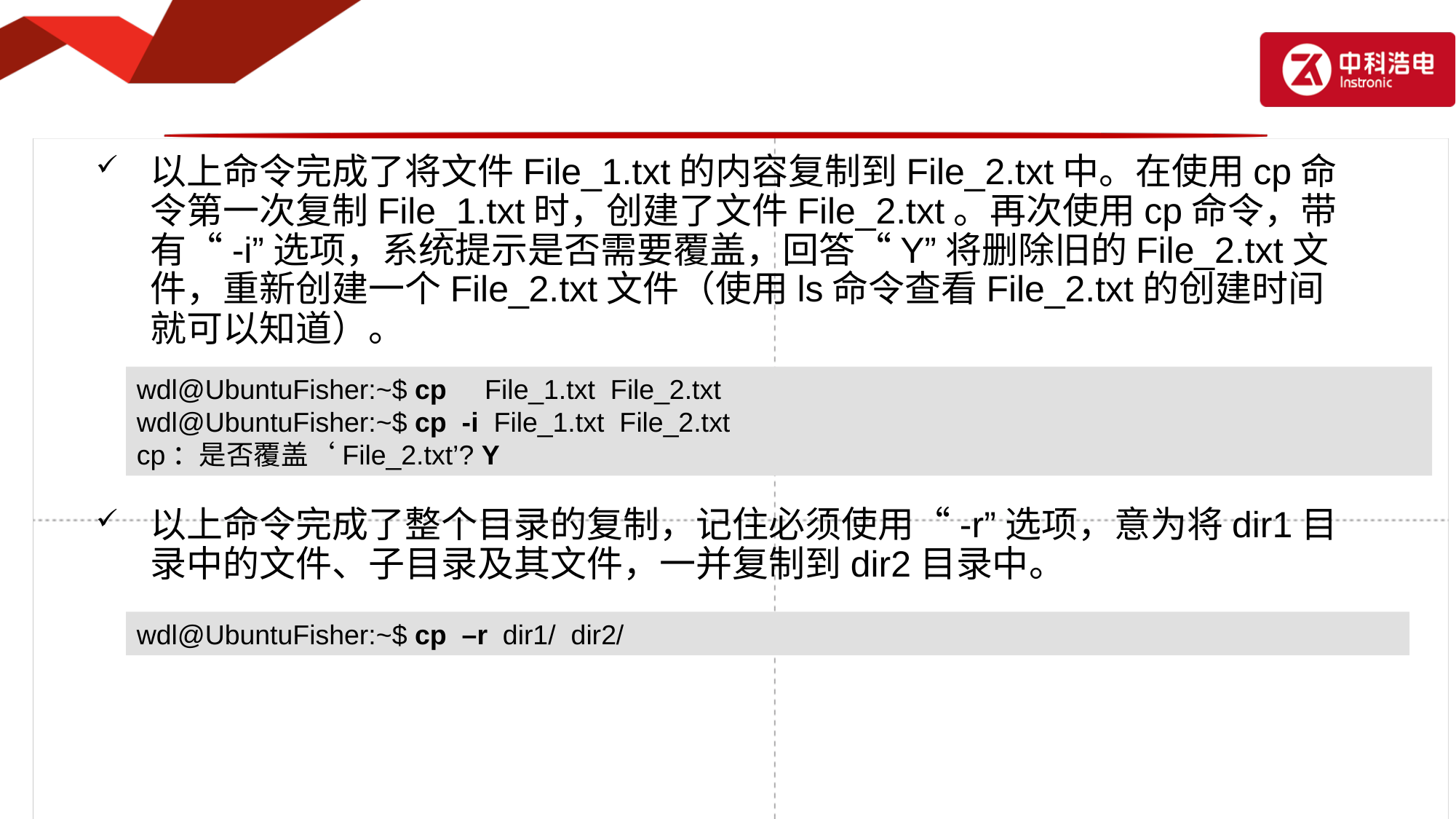

以上命令完成了将文件File_1.txt的内容复制到File_2.txt中。在使用cp命令第一次复制File_1.txt时，创建了文件File_2.txt。再次使用cp命令，带有“-i”选项，系统提示是否需要覆盖，回答“Y”将删除旧的File_2.txt文件，重新创建一个File_2.txt文件（使用ls命令查看File_2.txt的创建时间就可以知道）。

以上命令完成了整个目录的复制，记住必须使用“-r”选项，意为将dir1目录中的文件、子目录及其文件，一并复制到dir2目录中。
wdl@UbuntuFisher:~$ cp     File_1.txt  File_2.txt
wdl@UbuntuFisher:~$ cp  -i  File_1.txt  File_2.txt
cp：是否覆盖‘File_2.txt’? Y
wdl@UbuntuFisher:~$ cp  –r  dir1/  dir2/